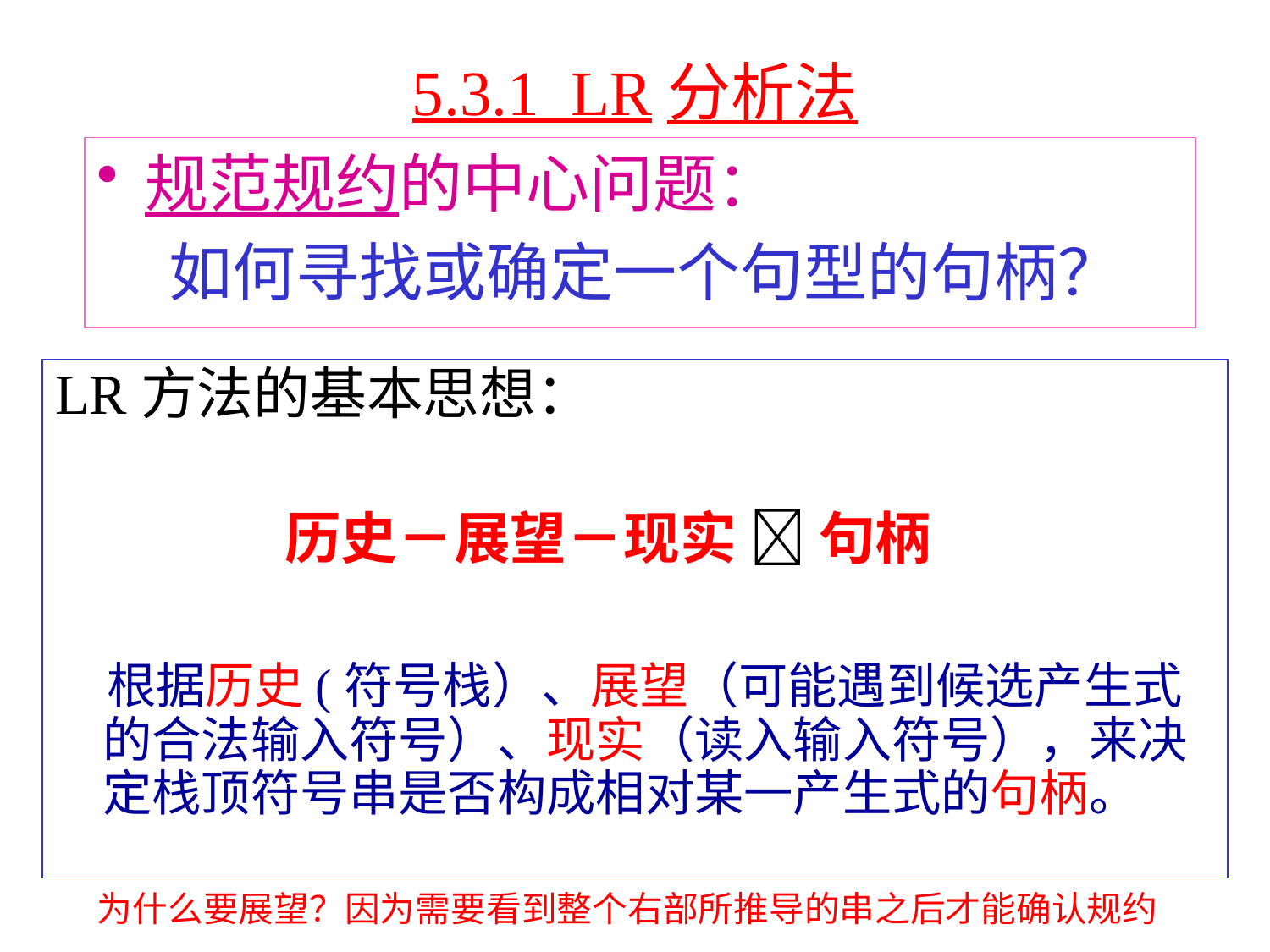

# 5.3.1  LR分析法
规范规约的中心问题：
    如何寻找或确定一个句型的句柄？
LR方法的基本思想：

                 历史－展望－现实 ⇒ 句柄

   根据历史(符号栈）、展望（可能遇到候选产生式的合法输入符号）、现实（读入输入符号），来决定栈顶符号串是否构成相对某一产生式的句柄。
为什么要展望？因为需要看到整个右部所推导的串之后才能确认规约